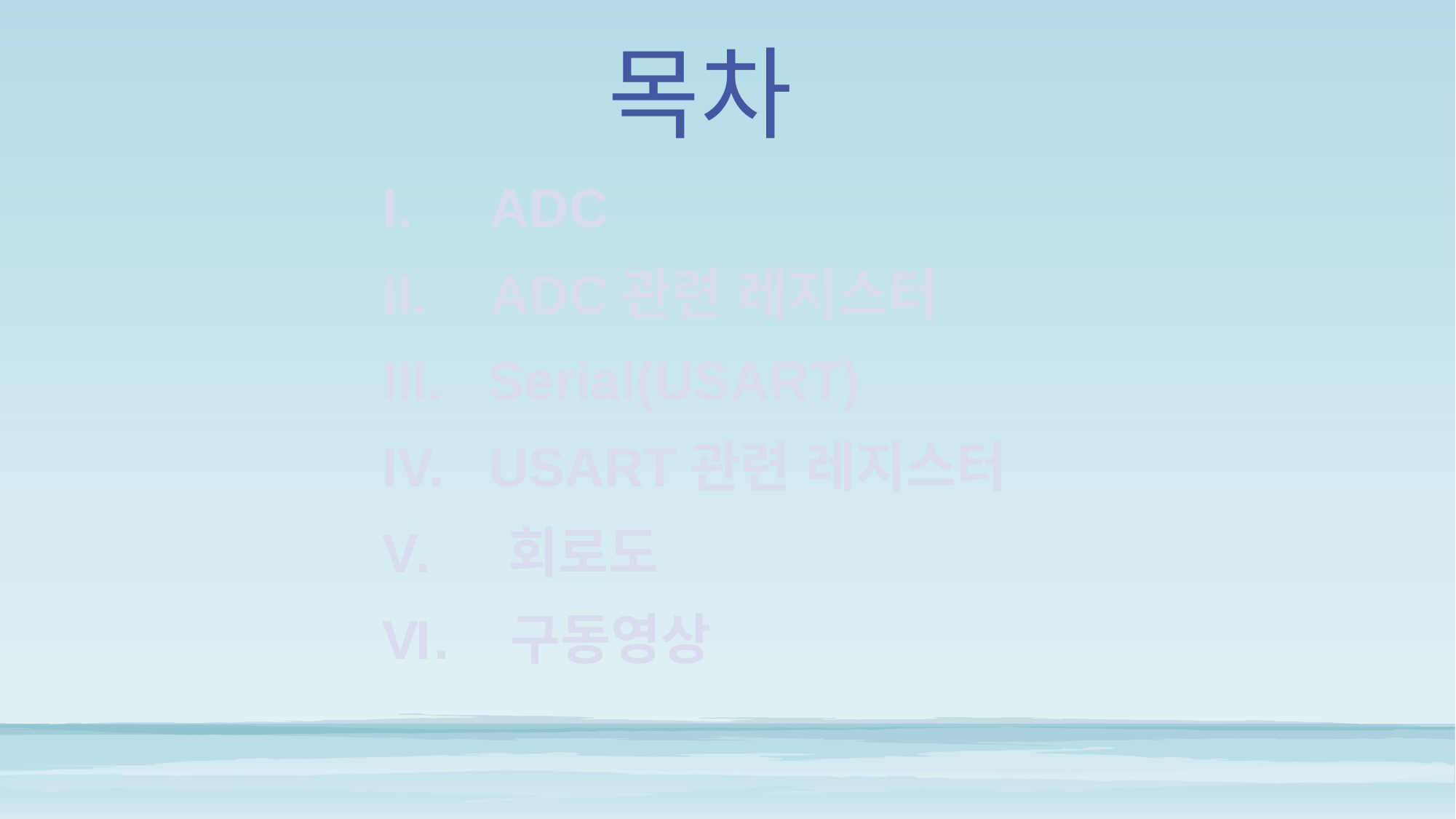

# 목차
    ADC
    ADC관련 레지스터
   Serial(USART)
   USART관련 레지스터
    회로도
   구동영상